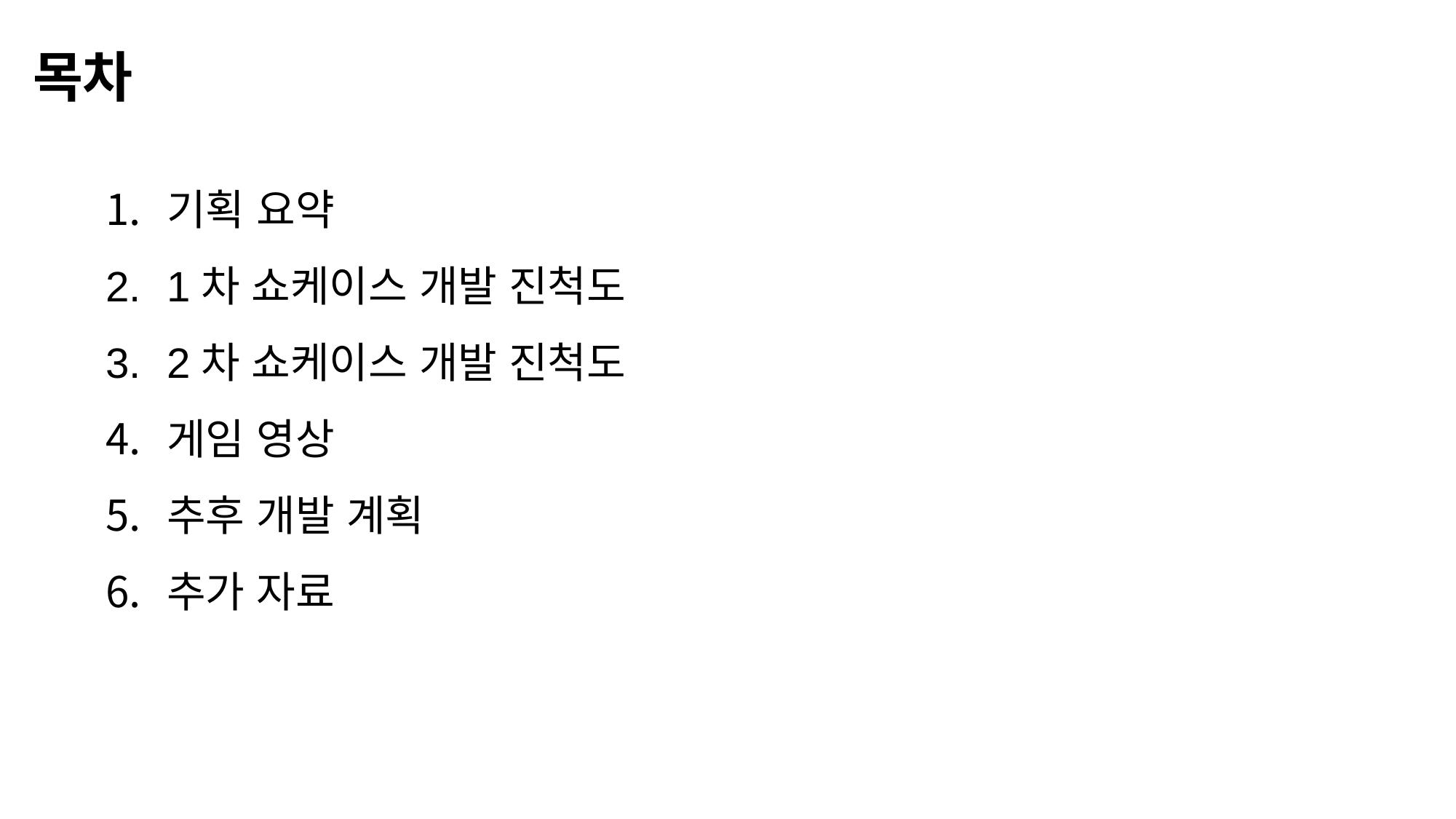

# 목차
기획 요약
1차 쇼케이스 개발 진척도
2차 쇼케이스 개발 진척도
게임 영상
추후 개발 계획
추가 자료